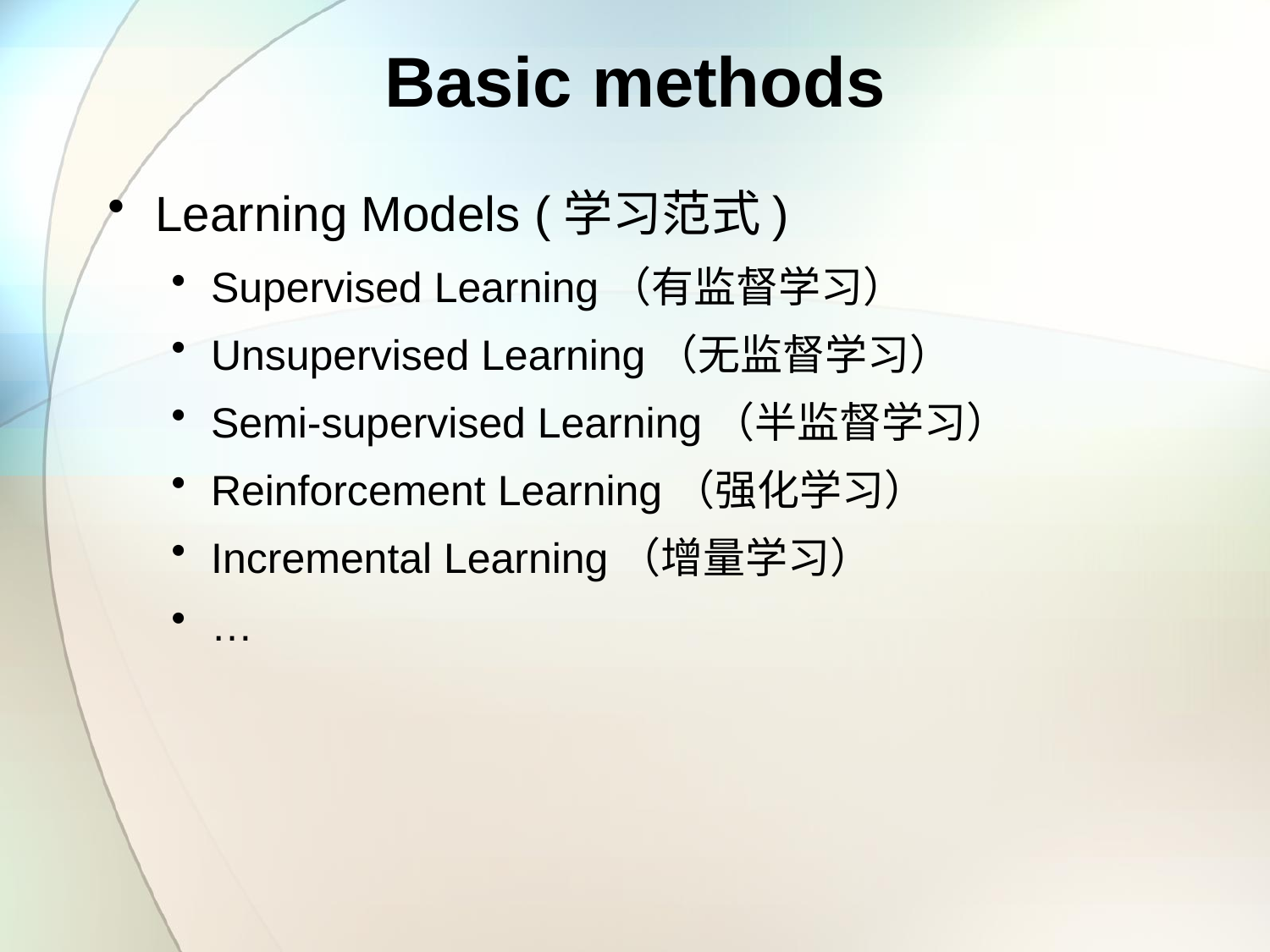

# Basic methods
Learning Models (学习范式)
Supervised Learning（有监督学习）
Unsupervised Learning（无监督学习）
Semi-supervised Learning（半监督学习）
Reinforcement Learning（强化学习）
Incremental Learning（增量学习）
…